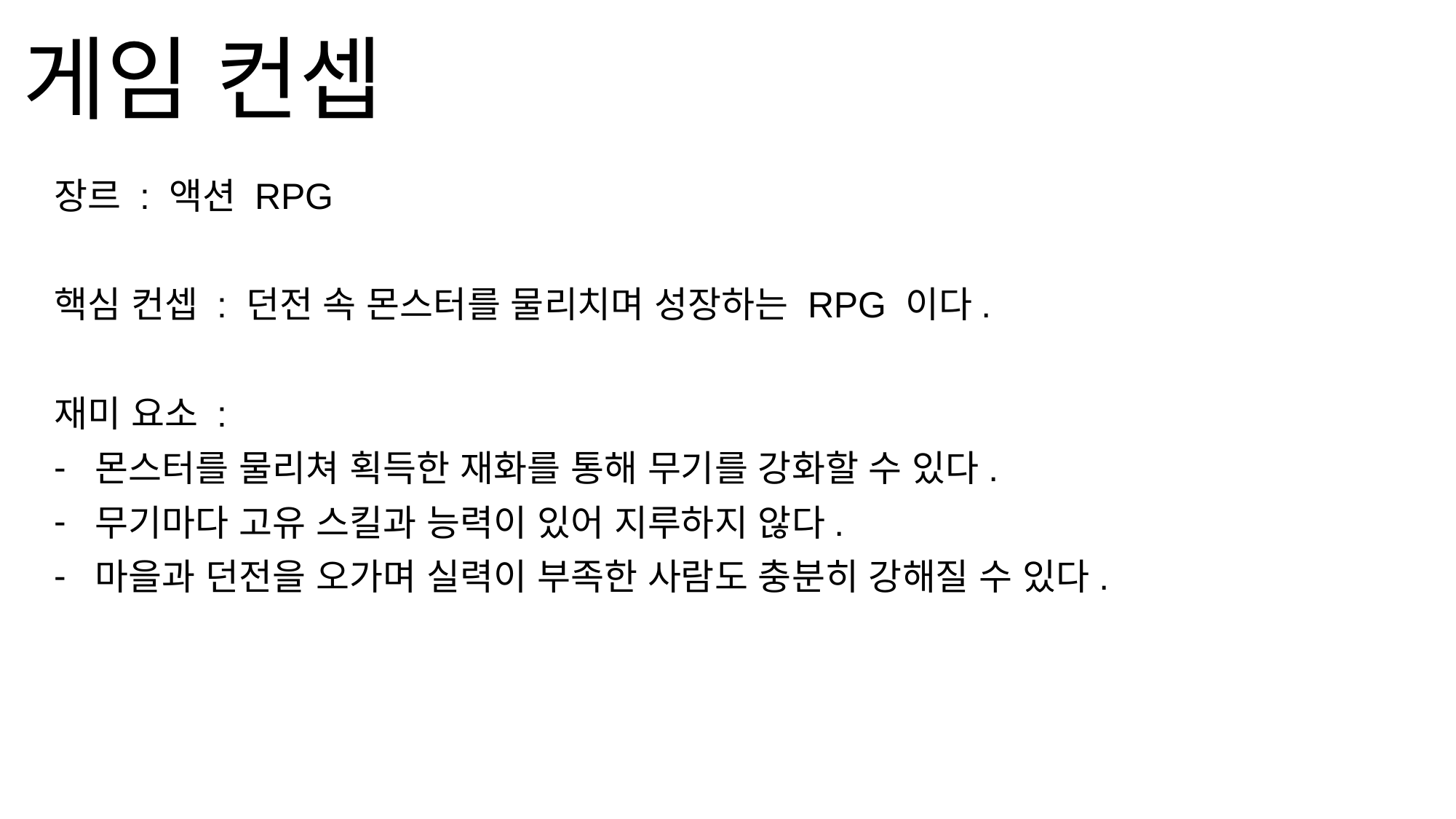

# 게임 컨셉
장르 : 액션 RPG

핵심 컨셉 : 던전 속 몬스터를 물리치며 성장하는 RPG 이다.

재미 요소 :
몬스터를 물리쳐 획득한 재화를 통해 무기를 강화할 수 있다.
무기마다 고유 스킬과 능력이 있어 지루하지 않다.
마을과 던전을 오가며 실력이 부족한 사람도 충분히 강해질 수 있다.